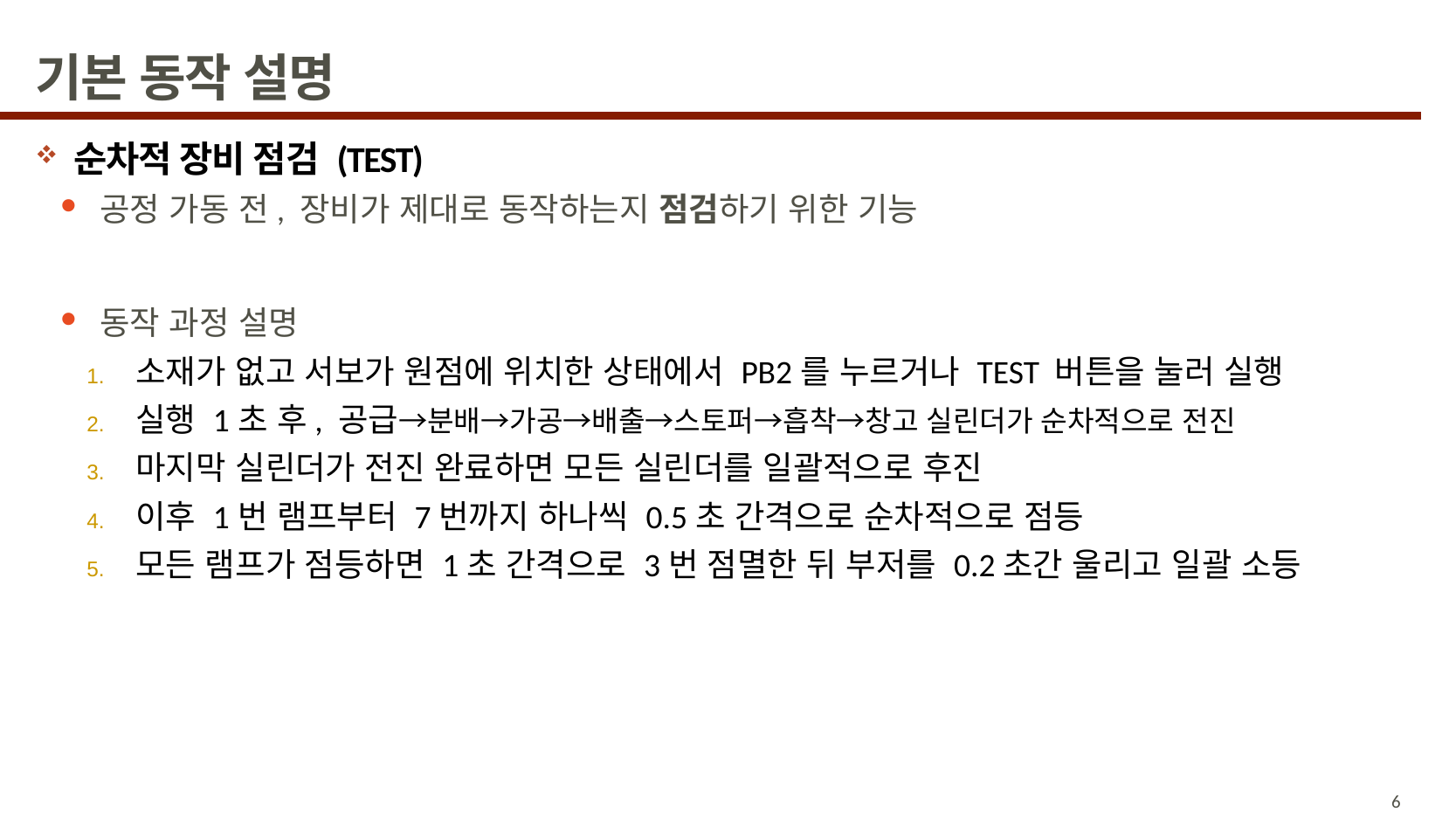

# 기본 동작 설명
순차적 장비 점검 (TEST)
공정 가동 전, 장비가 제대로 동작하는지 점검하기 위한 기능

동작 과정 설명
소재가 없고 서보가 원점에 위치한 상태에서 PB2를 누르거나 TEST 버튼을 눌러 실행
실행 1초 후, 공급→분배→가공→배출→스토퍼→흡착→창고 실린더가 순차적으로 전진
마지막 실린더가 전진 완료하면 모든 실린더를 일괄적으로 후진
이후 1번 램프부터 7번까지 하나씩 0.5초 간격으로 순차적으로 점등
모든 램프가 점등하면 1초 간격으로 3번 점멸한 뒤 부저를 0.2초간 울리고 일괄 소등

6